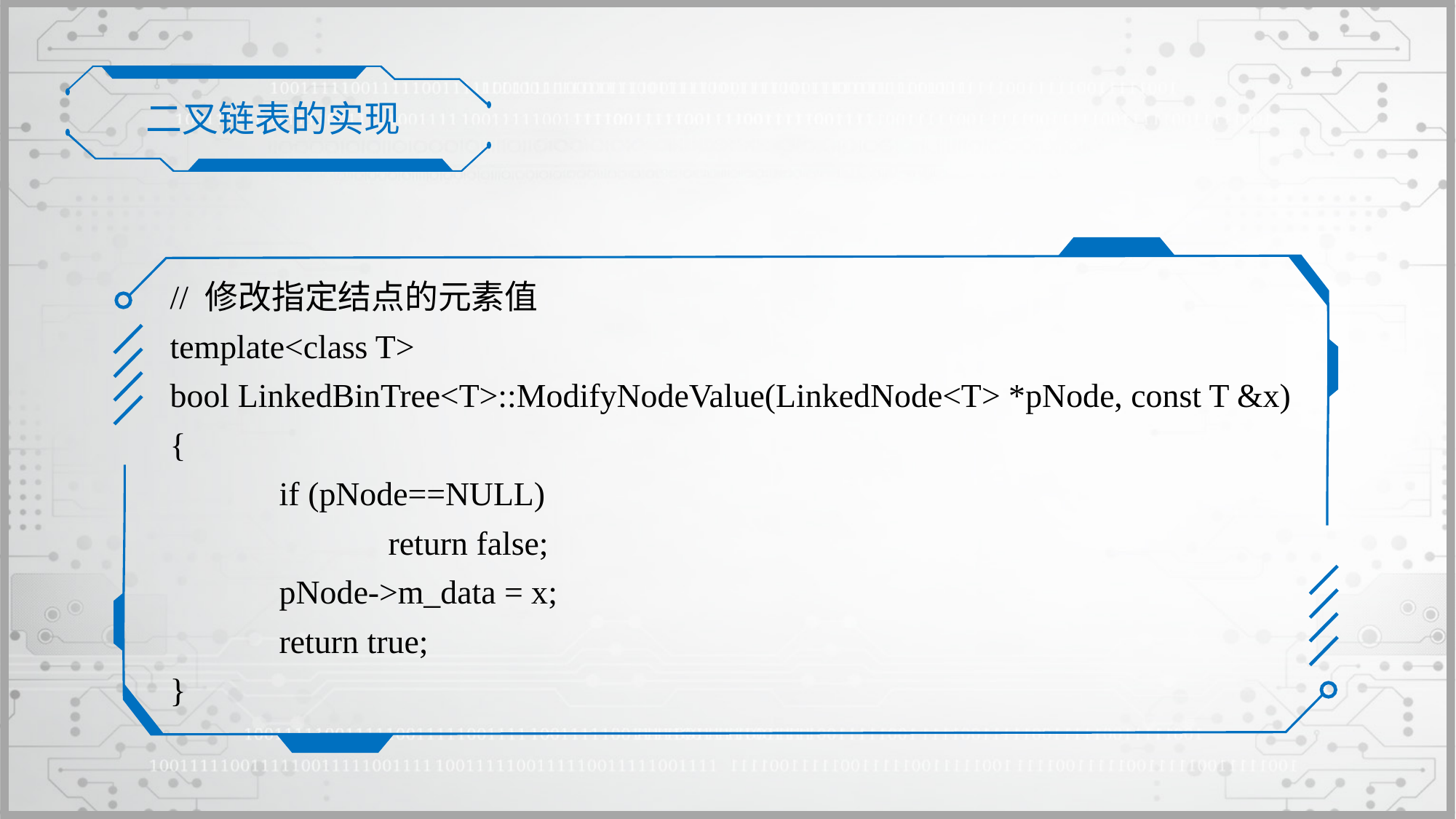

二叉链表的实现

// 修改指定结点的元素值
template<class T>
bool LinkedBinTree<T>::ModifyNodeValue(LinkedNode<T> *pNode, const T &x)
{
	if (pNode==NULL)
		return false;
	pNode->m_data = x;
	return true;
}